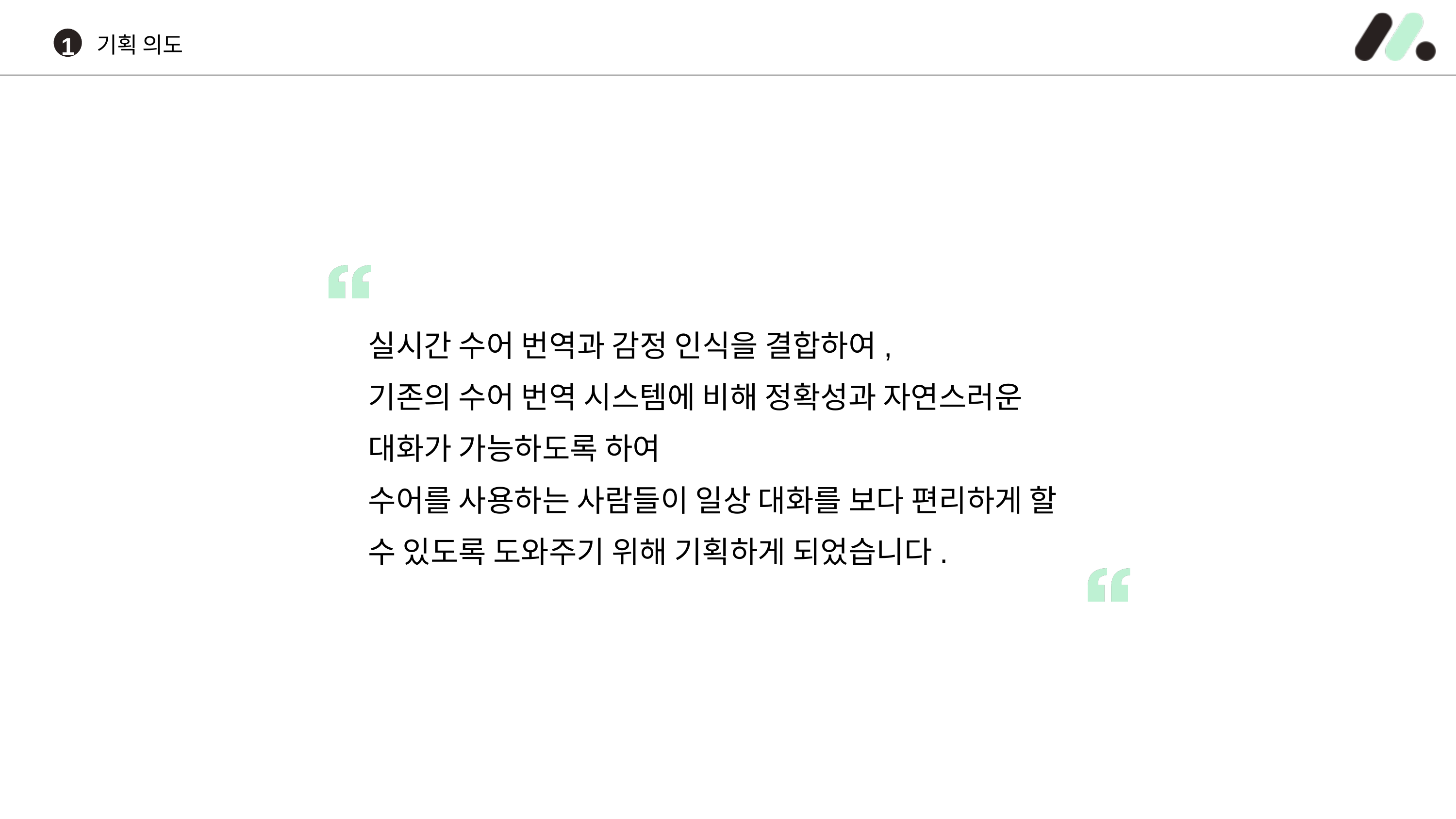

기획 의도
1

실시간 수어 번역과 감정 인식을 결합하여,
기존의 수어 번역 시스템에 비해 정확성과 자연스러운 대화가 가능하도록 하여
수어를 사용하는 사람들이 일상 대화를 보다 편리하게 할 수 있도록 도와주기 위해 기획하게 되었습니다.